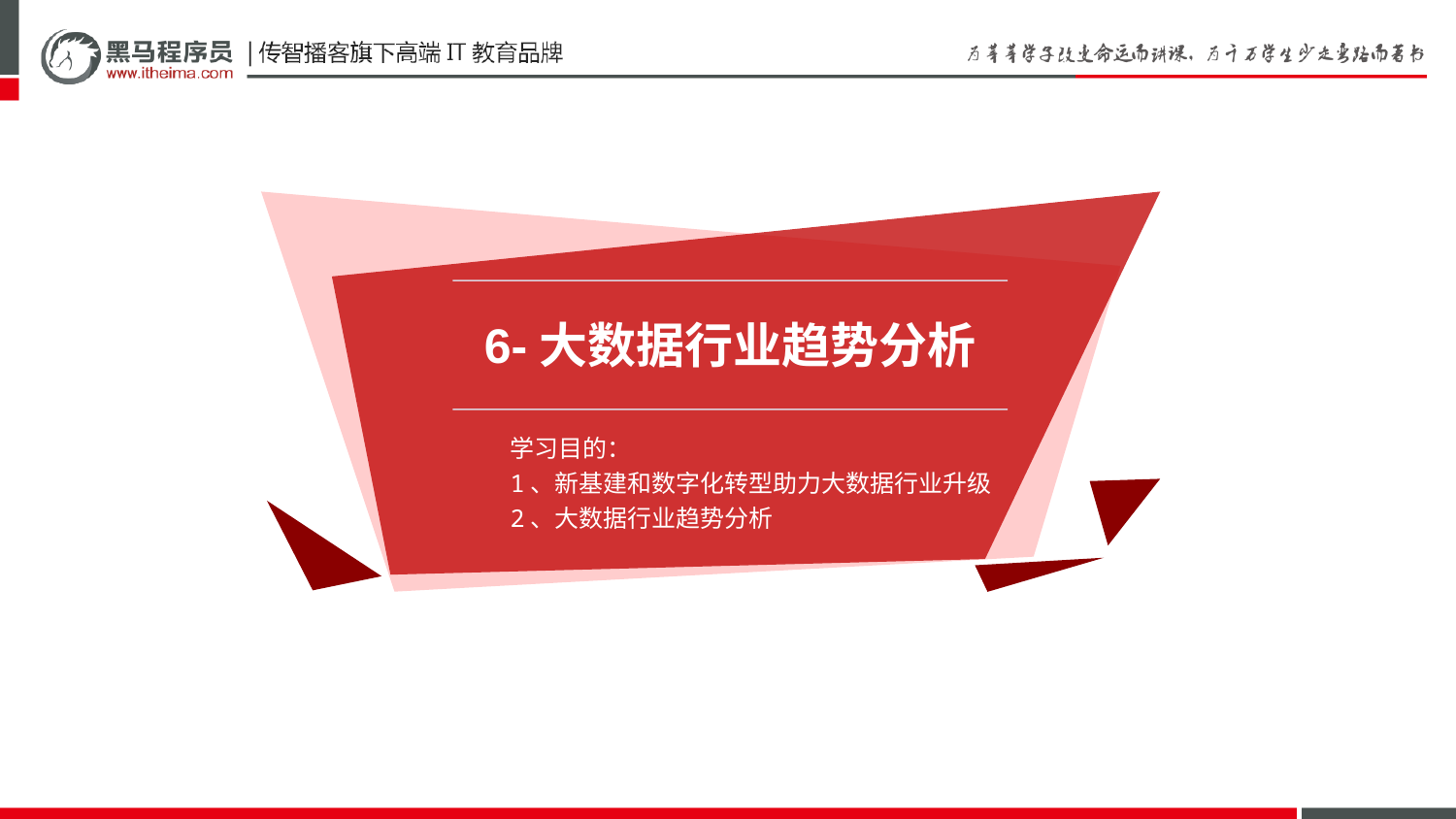

6-大数据行业趋势分析
学习目的：
1、新基建和数字化转型助力大数据行业升级
2、大数据行业趋势分析